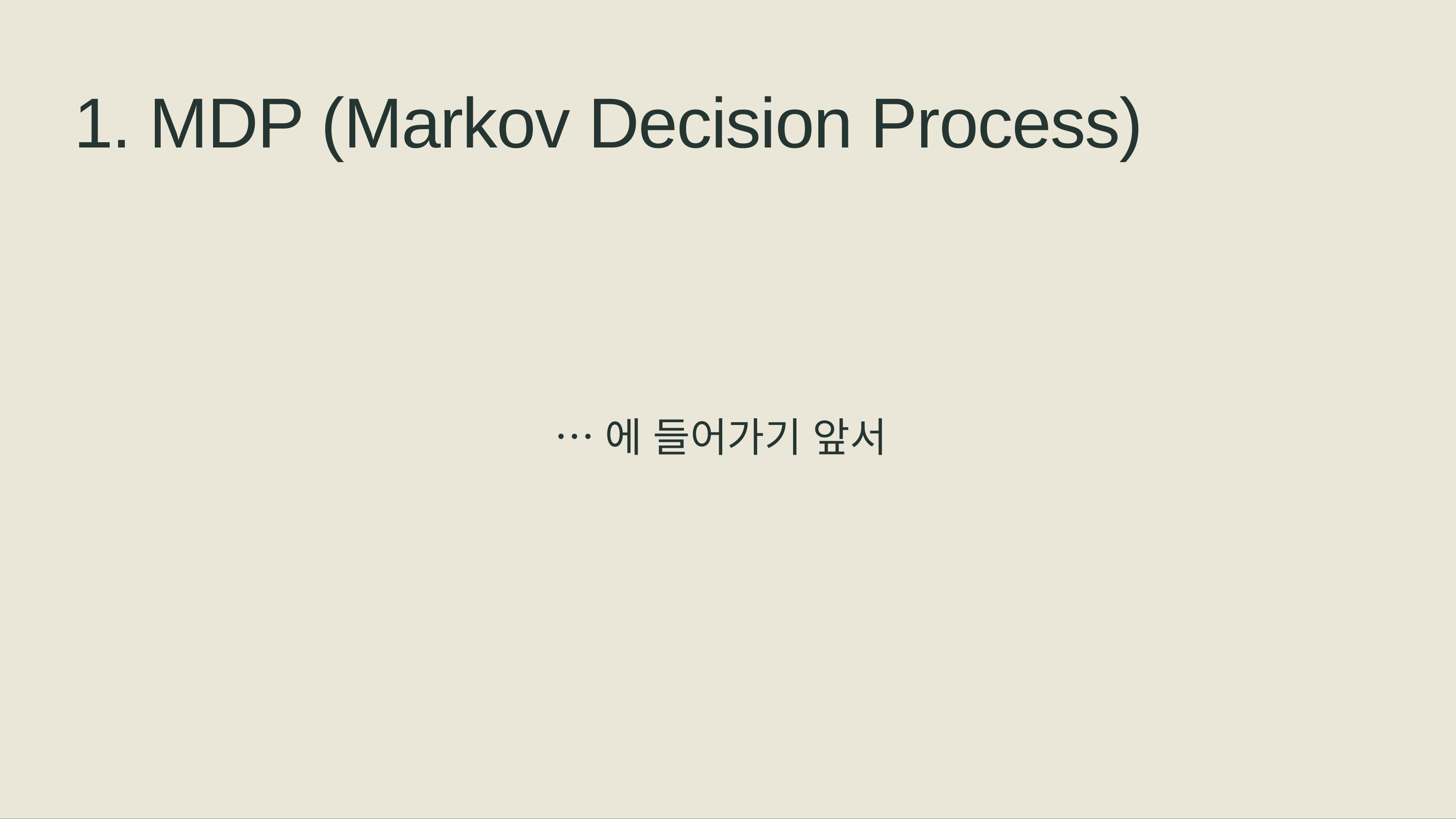

# 1. MDP (Markov Decision Process)
…에 들어가기 앞서